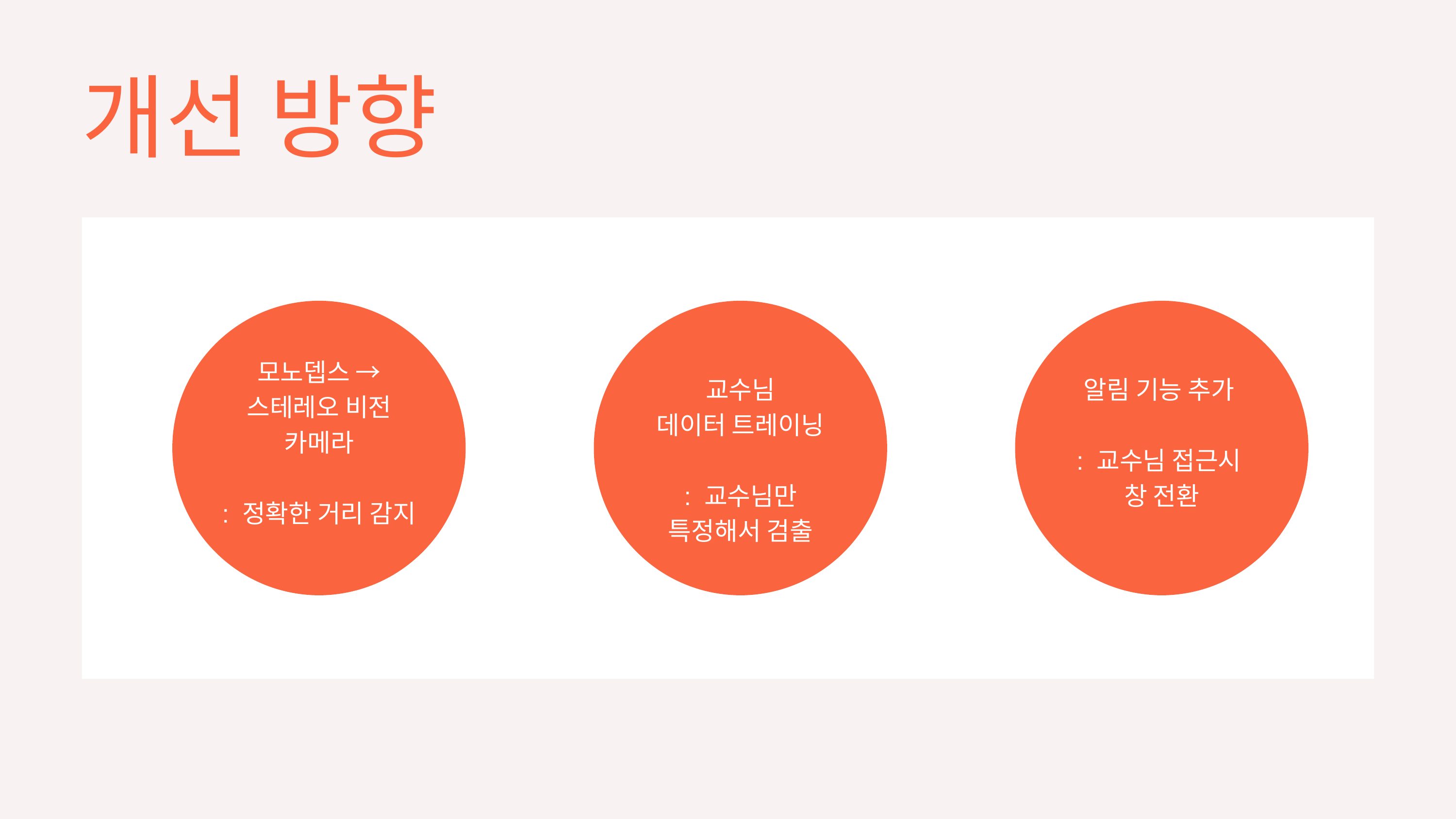

개선 방향

모노뎁스 → 스테레오 비전 카메라

: 정확한 거리 감지

교수님
데이터 트레이닝

: 교수님만 특정해서 검출

알림 기능 추가

: 교수님 접근시
창 전환